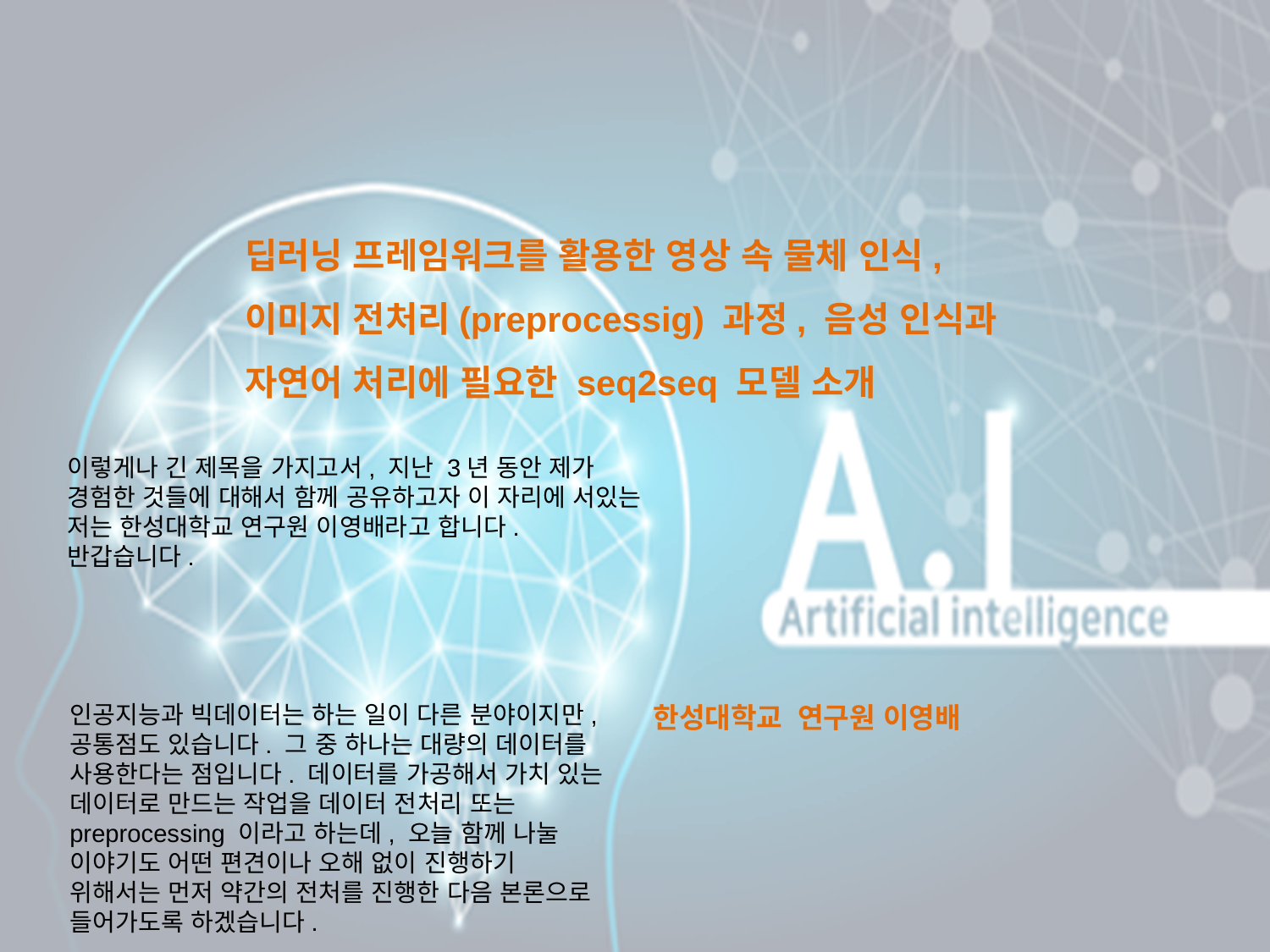

딥러닝 프레임워크를 활용한 영상 속 물체 인식,
이미지 전처리(preprocessig) 과정, 음성 인식과 자연어 처리에 필요한 seq2seq 모델 소개
이렇게나 긴 제목을 가지고서, 지난 3년 동안 제가 경험한 것들에 대해서 함께 공유하고자 이 자리에 서있는 저는 한성대학교 연구원 이영배라고 합니다.
반갑습니다.
인공지능과 빅데이터는 하는 일이 다른 분야이지만, 공통점도 있습니다. 그 중 하나는 대량의 데이터를 사용한다는 점입니다. 데이터를 가공해서 가치 있는 데이터로 만드는 작업을 데이터 전처리 또는 preprocessing 이라고 하는데, 오늘 함께 나눌 이야기도 어떤 편견이나 오해 없이 진행하기 위해서는 먼저 약간의 전처를 진행한 다음 본론으로 들어가도록 하겠습니다.
한성대학교  연구원 이영배